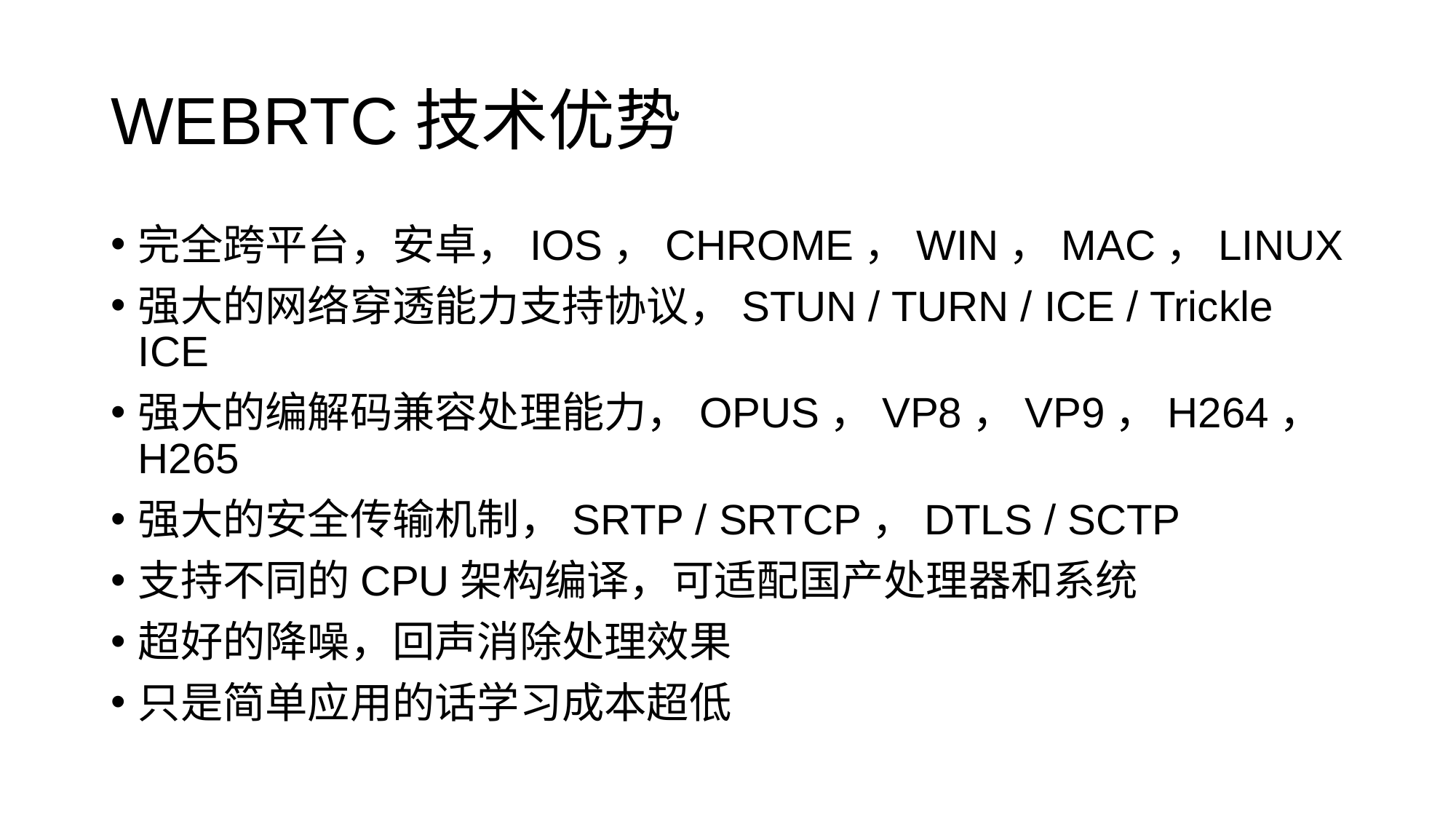

# WEBRTC技术优势
完全跨平台，安卓，IOS，CHROME，WIN，MAC，LINUX
强大的网络穿透能力支持协议，STUN / TURN / ICE / Trickle ICE
强大的编解码兼容处理能力，OPUS，VP8，VP9，H264，H265
强大的安全传输机制，SRTP / SRTCP，DTLS / SCTP
支持不同的CPU架构编译，可适配国产处理器和系统
超好的降噪，回声消除处理效果
只是简单应用的话学习成本超低